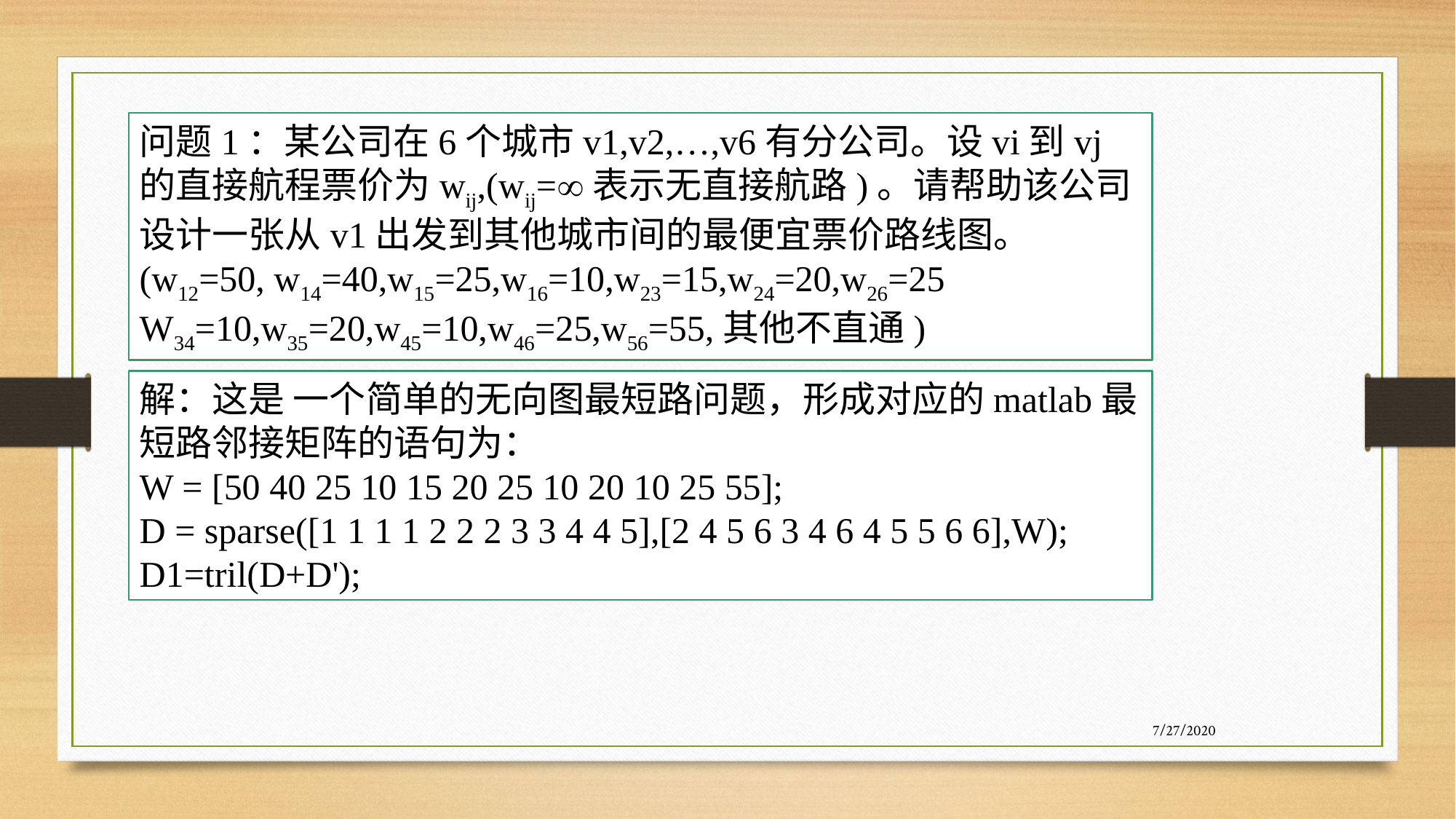

问题1：某公司在6个城市v1,v2,…,v6有分公司。设vi到vj的直接航程票价为wij,(wij=∞表示无直接航路)。请帮助该公司设计一张从v1出发到其他城市间的最便宜票价路线图。
(w12=50, w14=40,w15=25,w16=10,w23=15,w24=20,w26=25
W34=10,w35=20,w45=10,w46=25,w56=55,其他不直通)
解：这是 一个简单的无向图最短路问题，形成对应的matlab最短路邻接矩阵的语句为：
W = [50 40 25 10 15 20 25 10 20 10 25 55];
D = sparse([1 1 1 1 2 2 2 3 3 4 4 5],[2 4 5 6 3 4 6 4 5 5 6 6],W);
D1=tril(D+D');

7/27/2020